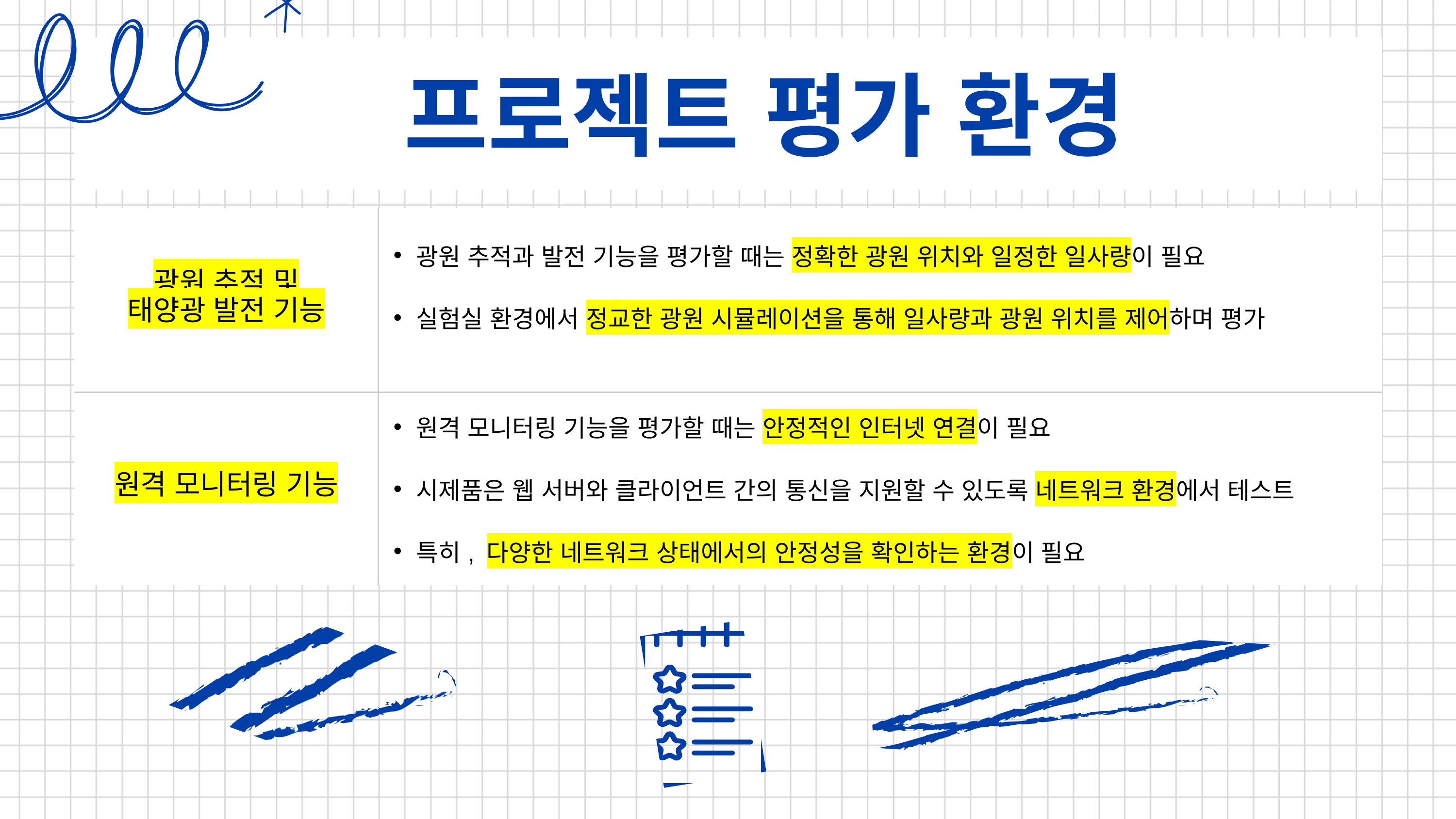

프로젝트 평가 환경
| 광원 추적 및 태양광 발전 기능 | 광원 추적과 발전 기능을 평가할 때는 정확한 광원 위치와 일정한 일사량이 필요 실험실 환경에서 정교한 광원 시뮬레이션을 통해 일사량과 광원 위치를 제어하며 평가 |
| --- | --- |
| 원격 모니터링 기능 | 원격 모니터링 기능을 평가할 때는 안정적인 인터넷 연결이 필요 시제품은 웹 서버와 클라이언트 간의 통신을 지원할 수 있도록 네트워크 환경에서 테스트 특히, 다양한 네트워크 상태에서의 안정성을 확인하는 환경이 필요 |